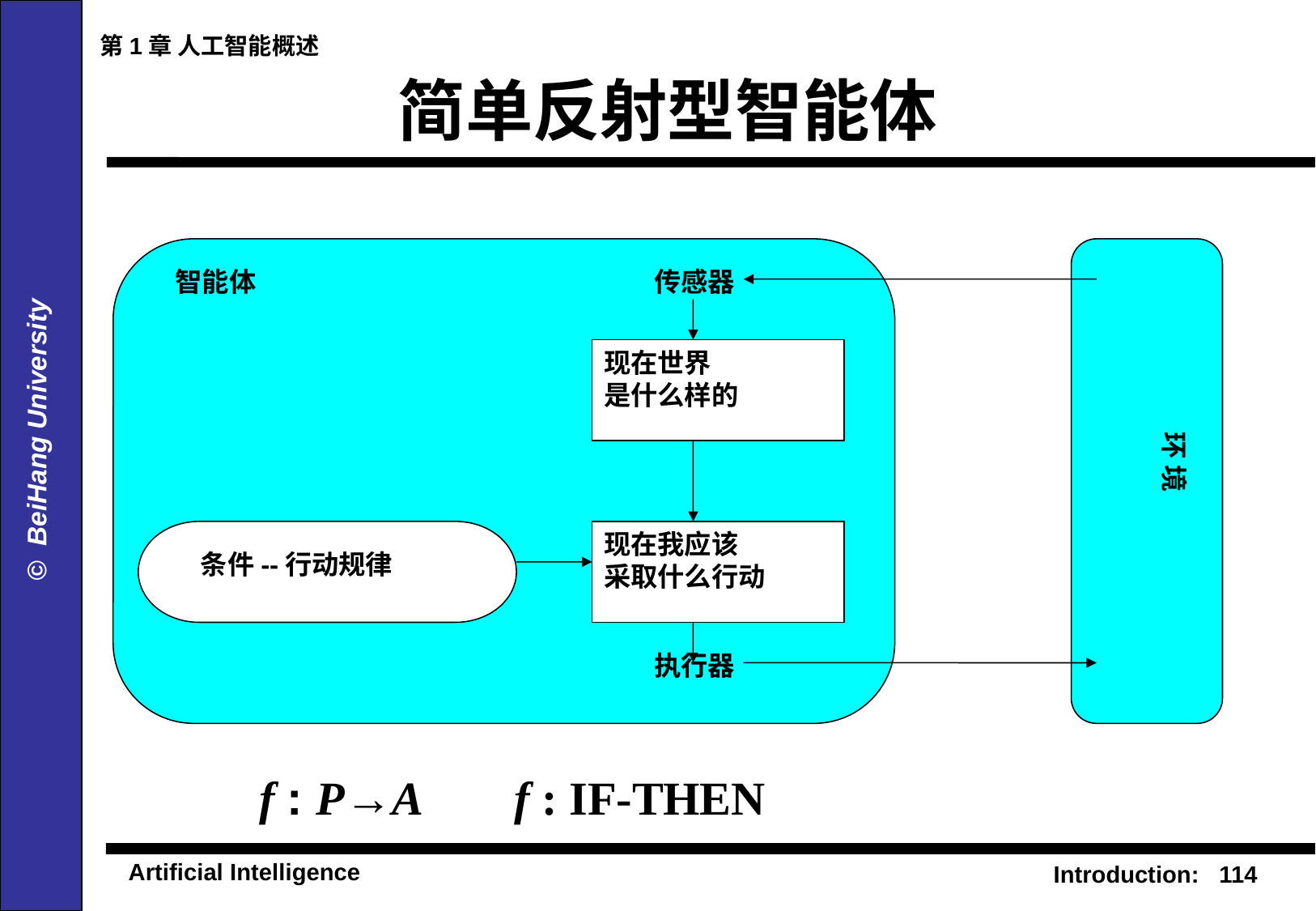

第1章 人工智能概述
# 简单反射型智能体

智能体
传感器

现在世界
是什么样的
环 境

现在我应该
采取什么行动
条件--行动规律

执行器

f : P→A	 f : IF-THEN